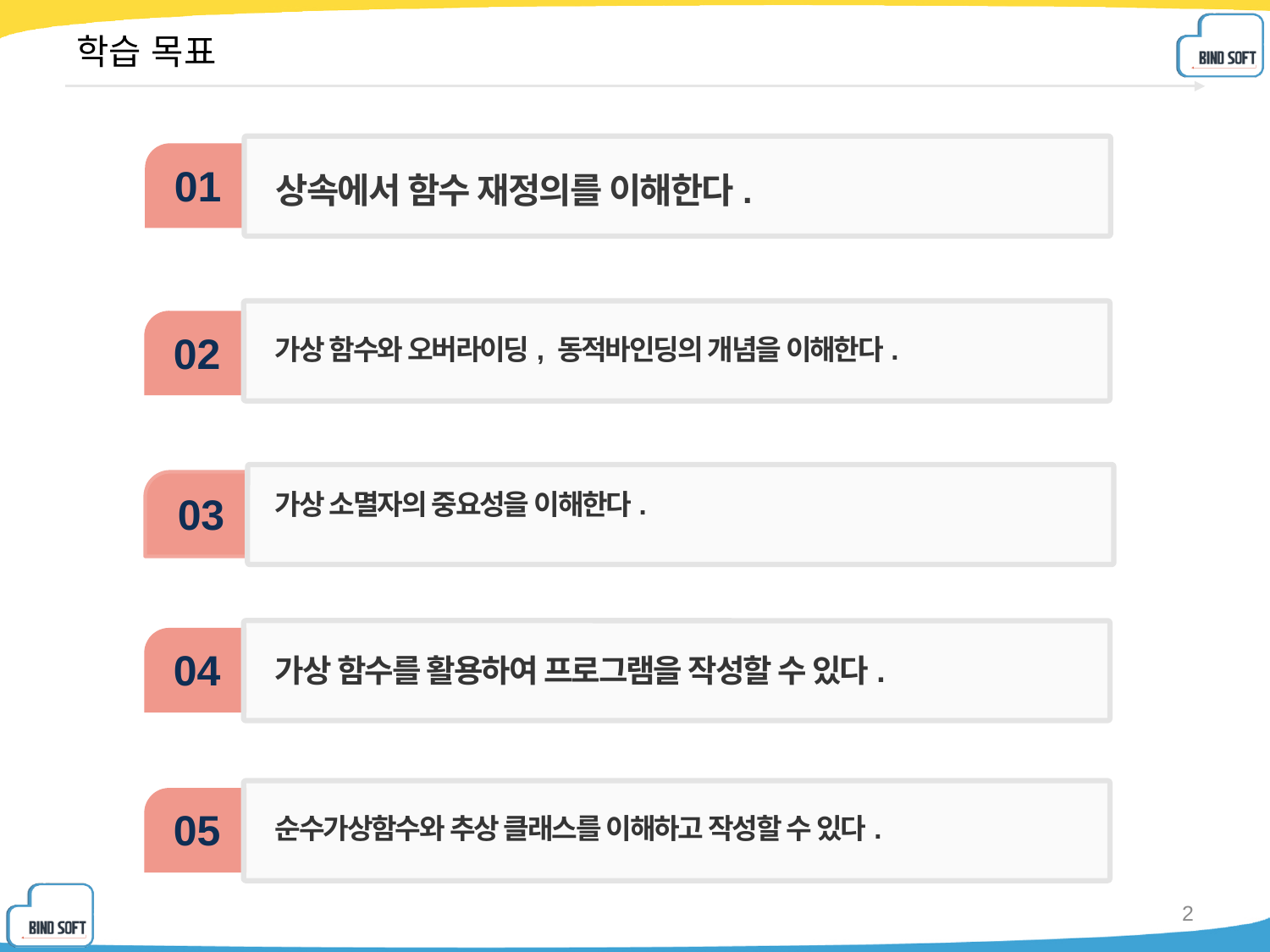

# 학습 목표

01
상속에서 함수 재정의를 이해한다.

02
가상 함수와 오버라이딩, 동적바인딩의 개념을 이해한다.

가상 소멸자의 중요성을 이해한다.
03

04
가상 함수를 활용하여 프로그램을 작성할 수 있다.

05
순수가상함수와 추상 클래스를 이해하고 작성할 수 있다.
2